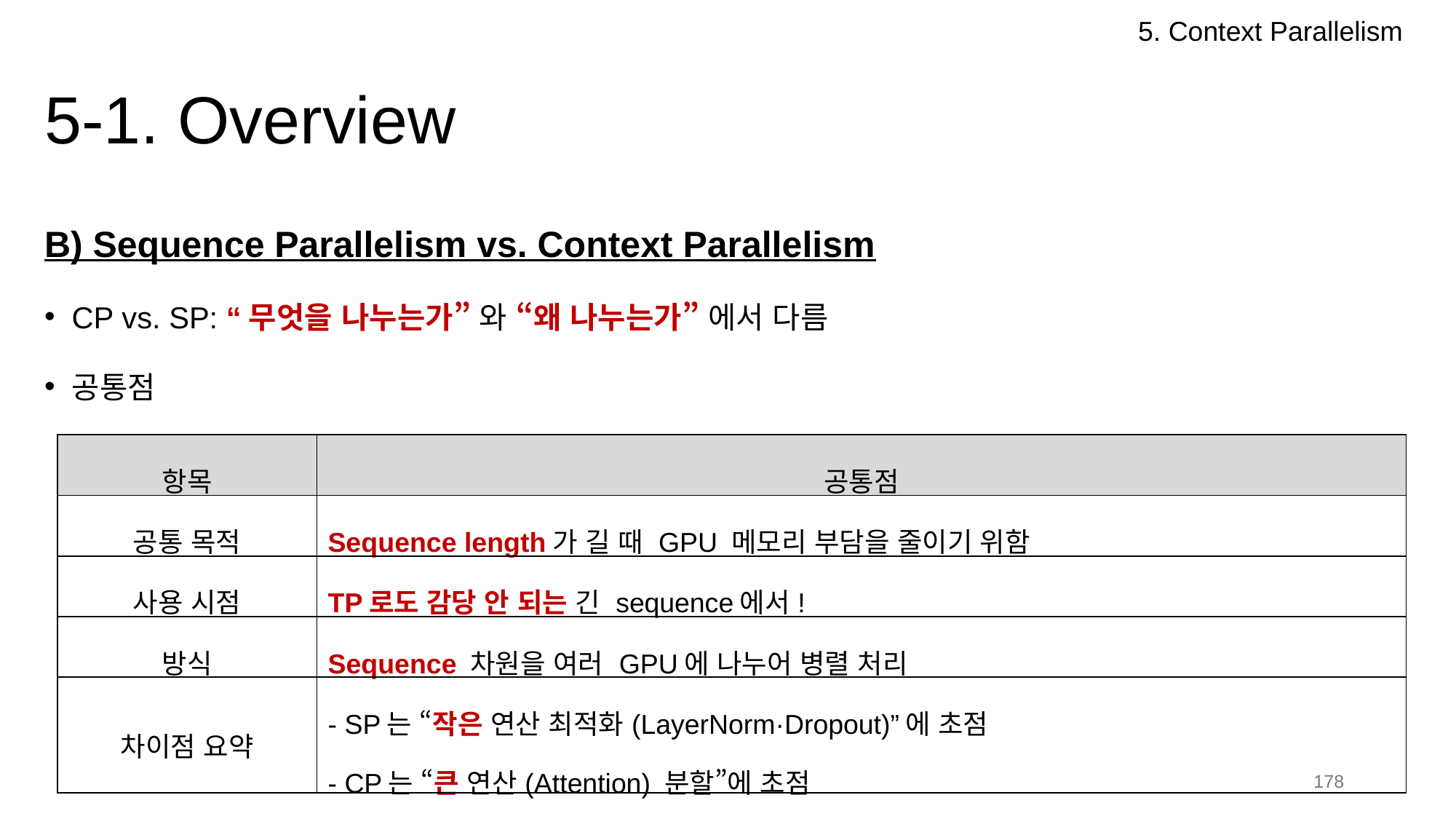

5. Context Parallelism
# 5-1. Overview
B) Sequence Parallelism vs. Context Parallelism
CP vs. SP: “무엇을 나누는가” 와 “왜 나누는가” 에서 다름
공통점

| 항목 | 공통점 |
| --- | --- |
| 공통 목적 | Sequence length가 길 때 GPU 메모리 부담을 줄이기 위함 |
| 사용 시점 | TP로도 감당 안 되는 긴 sequence에서! |
| 방식 | Sequence 차원을 여러 GPU에 나누어 병렬 처리 |
| 차이점 요약 | - SP는 “작은 연산 최적화(LayerNorm·Dropout)”에 초점 - CP는 “큰 연산(Attention) 분할”에 초점 |
178